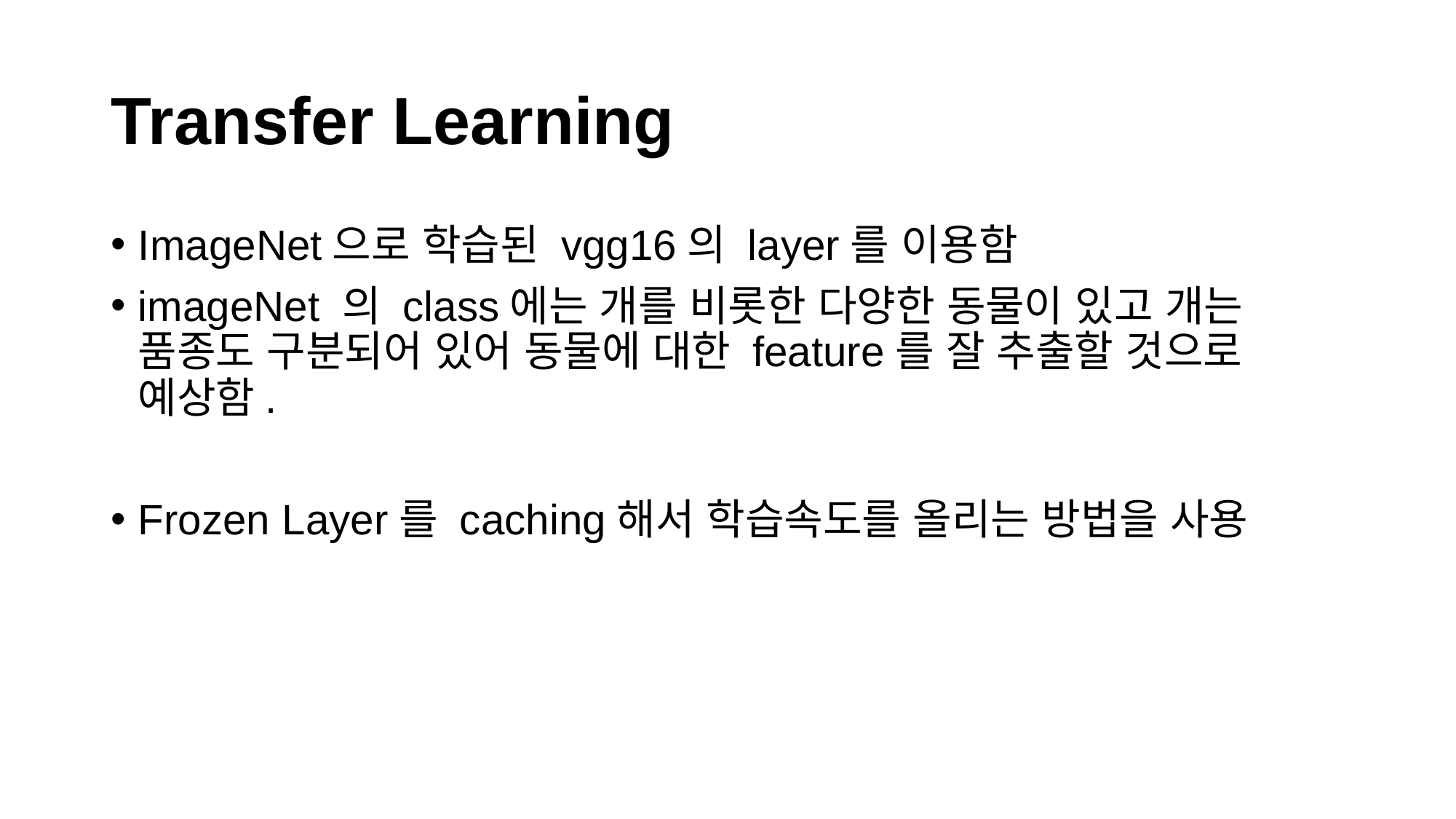

# Transfer Learning
ImageNet으로 학습된 vgg16의 layer를 이용함
imageNet 의 class에는 개를 비롯한 다양한 동물이 있고 개는 품종도 구분되어 있어 동물에 대한 feature를 잘 추출할 것으로 예상함.

Frozen Layer를 caching해서 학습속도를 올리는 방법을 사용